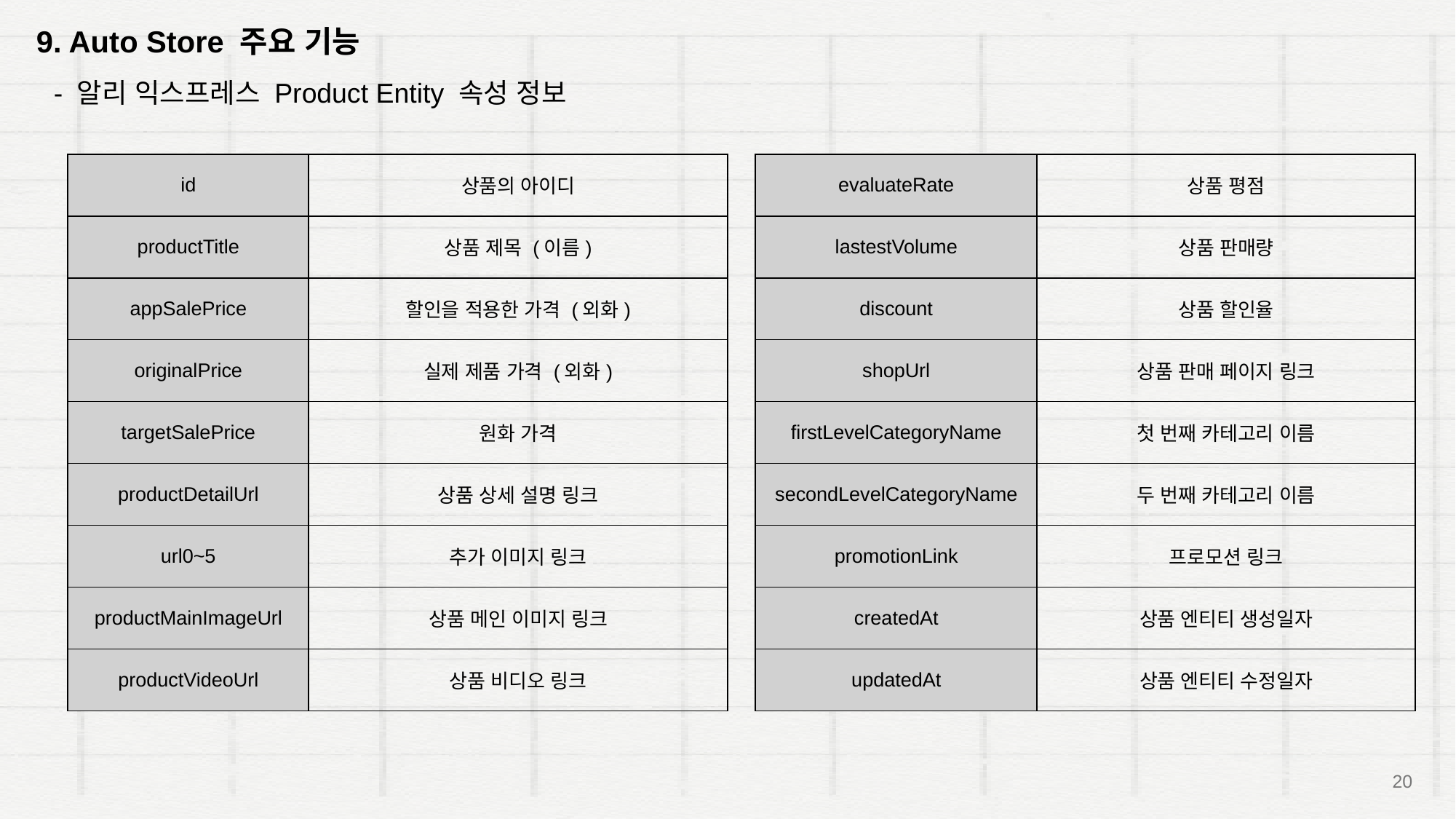

9. Auto Store 주요 기능
- 알리 익스프레스 Product Entity 속성 정보
| id | 상품의 아이디 |
| --- | --- |
| productTitle | 상품 제목 (이름) |
| appSalePrice | 할인을 적용한 가격 (외화) |
| originalPrice | 실제 제품 가격 (외화) |
| targetSalePrice | 원화 가격 |
| productDetailUrl | 상품 상세 설명 링크 |
| url0~5 | 추가 이미지 링크 |
| productMainImageUrl | 상품 메인 이미지 링크 |
| productVideoUrl | 상품 비디오 링크 |
| evaluateRate | 상품 평점 |
| --- | --- |
| lastestVolume | 상품 판매량 |
| discount | 상품 할인율 |
| shopUrl | 상품 판매 페이지 링크 |
| firstLevelCategoryName | 첫 번째 카테고리 이름 |
| secondLevelCategoryName | 두 번째 카테고리 이름 |
| promotionLink | 프로모션 링크 |
| createdAt | 상품 엔티티 생성일자 |
| updatedAt | 상품 엔티티 수정일자 |
20